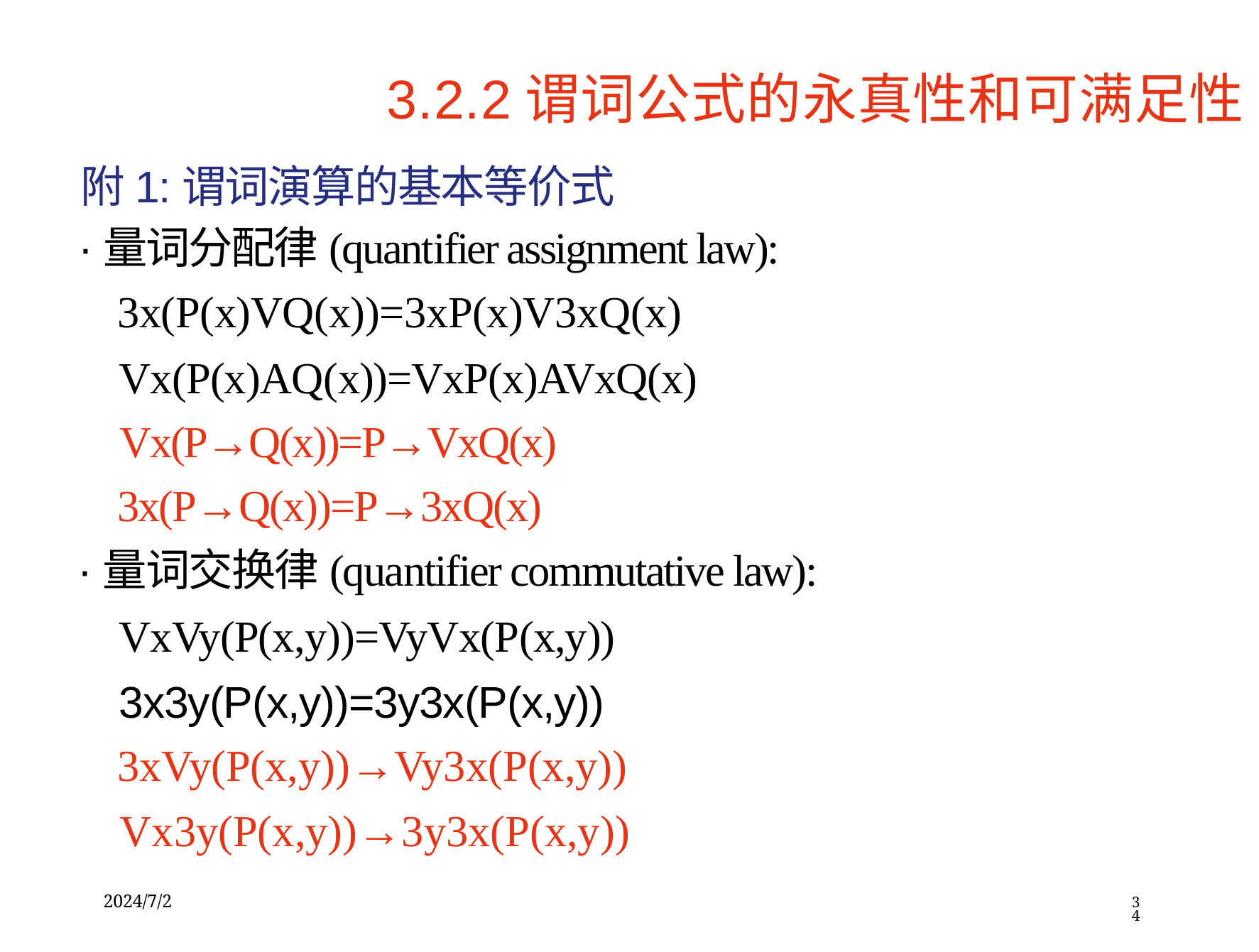

3.2.2谓词公式的永真性和可满足性

附1:谓词演算的基本等价式
·量词分配律(quantifier assignment law):
3x(P(x)VQ(x))=3xP(x)V3xQ(x)
Vx(P(x)AQ(x))=VxP(x)AVxQ(x)
Vx(P→Q(x))=P→VxQ(x)
3x(P→Q(x))=P→3xQ(x)
·量词交换律(quantifier commutative law):
VxVy(P(x,y))=VyVx(P(x,y))
3x3y(P(x,y))=3y3x(P(x,y))
3xVy(P(x,y))→Vy3x(P(x,y))
Vx3y(P(x,y))→3y3x(P(x,y))

2024/7/2

34